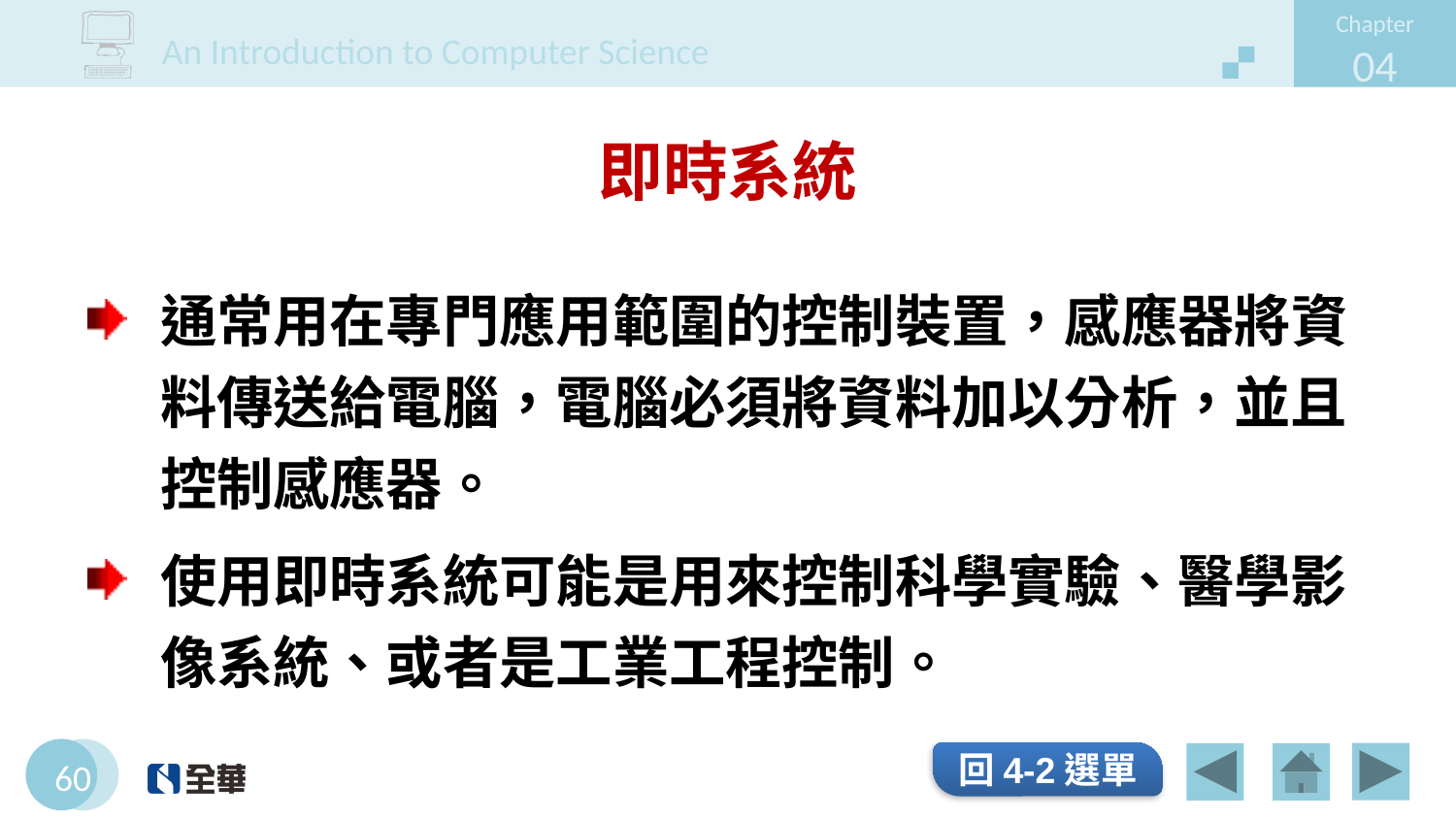

# 即時系統
通常用在專門應用範圍的控制裝置，感應器將資料傳送給電腦，電腦必須將資料加以分析，並且控制感應器。
使用即時系統可能是用來控制科學實驗、醫學影像系統、或者是工業工程控制。

回4-2選單